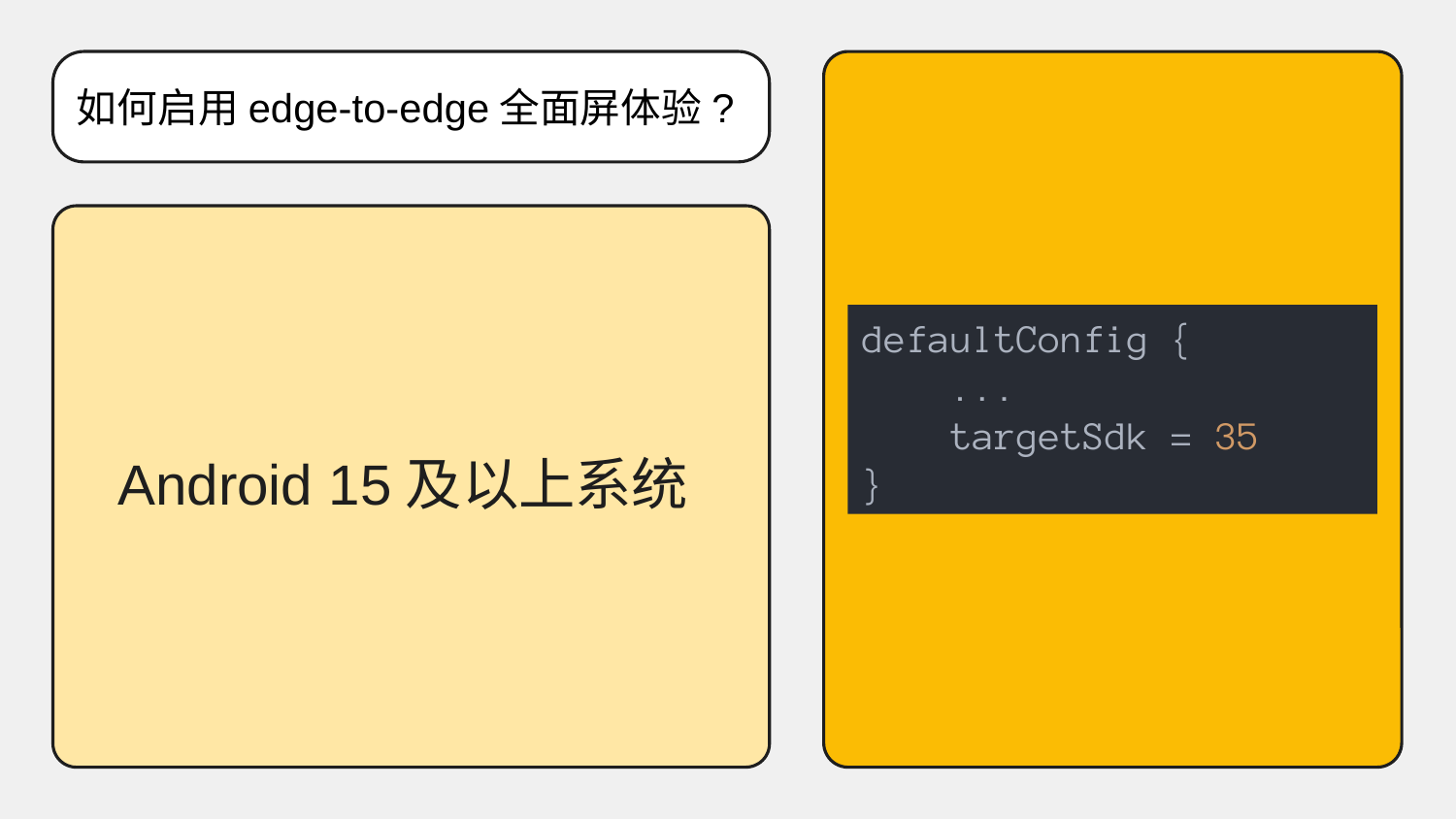

如何启用edge-to-edge全面屏体验?

defaultConfig {
    ...
    targetSdk = 35
}
Android 15及以上系统